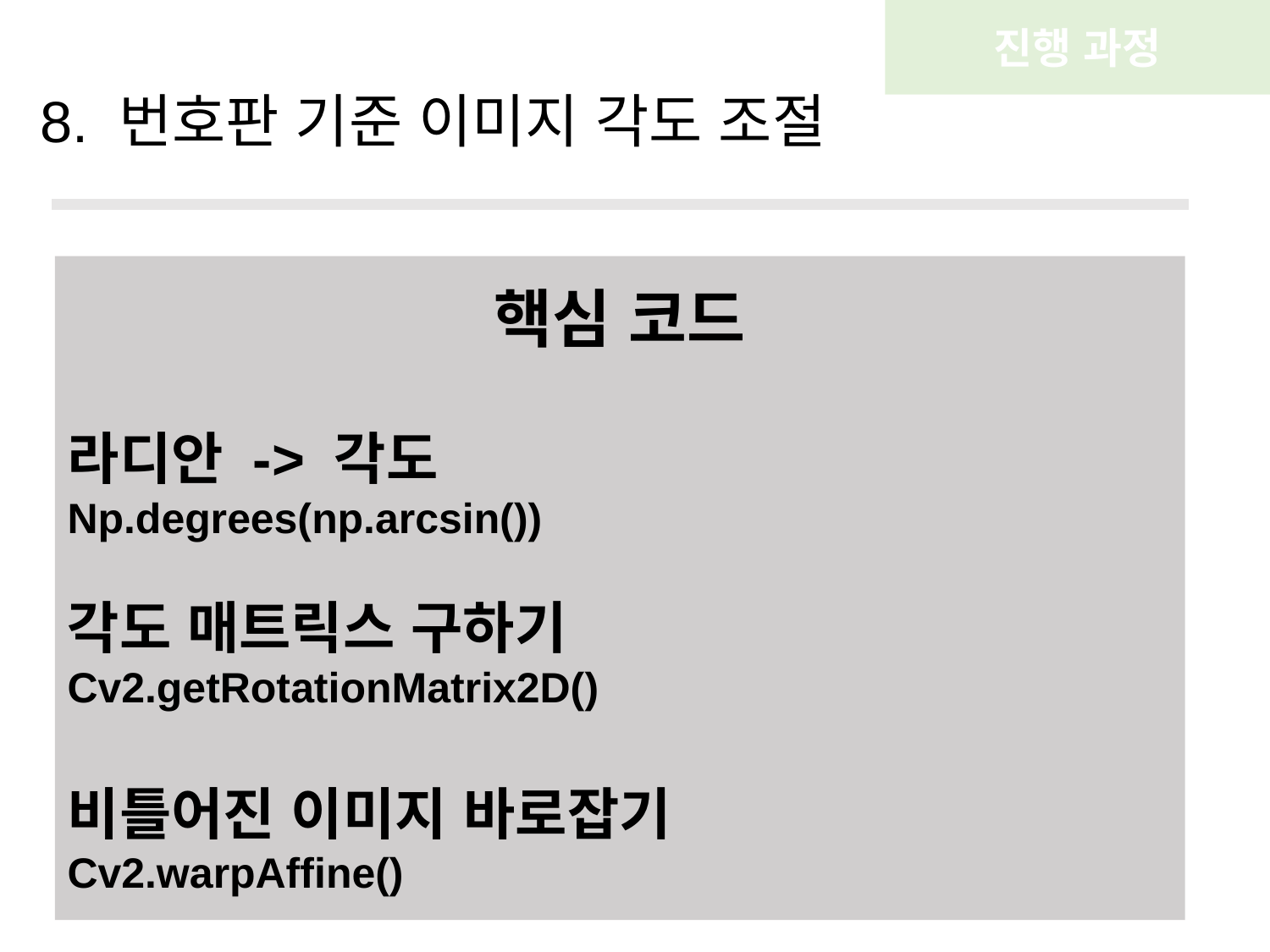

진행 과정
8. 번호판 기준 이미지 각도 조절

핵심 코드

라디안 -> 각도
Np.degrees(np.arcsin())

각도 매트릭스 구하기
Cv2.getRotationMatrix2D()

비틀어진 이미지 바로잡기
Cv2.warpAffine()